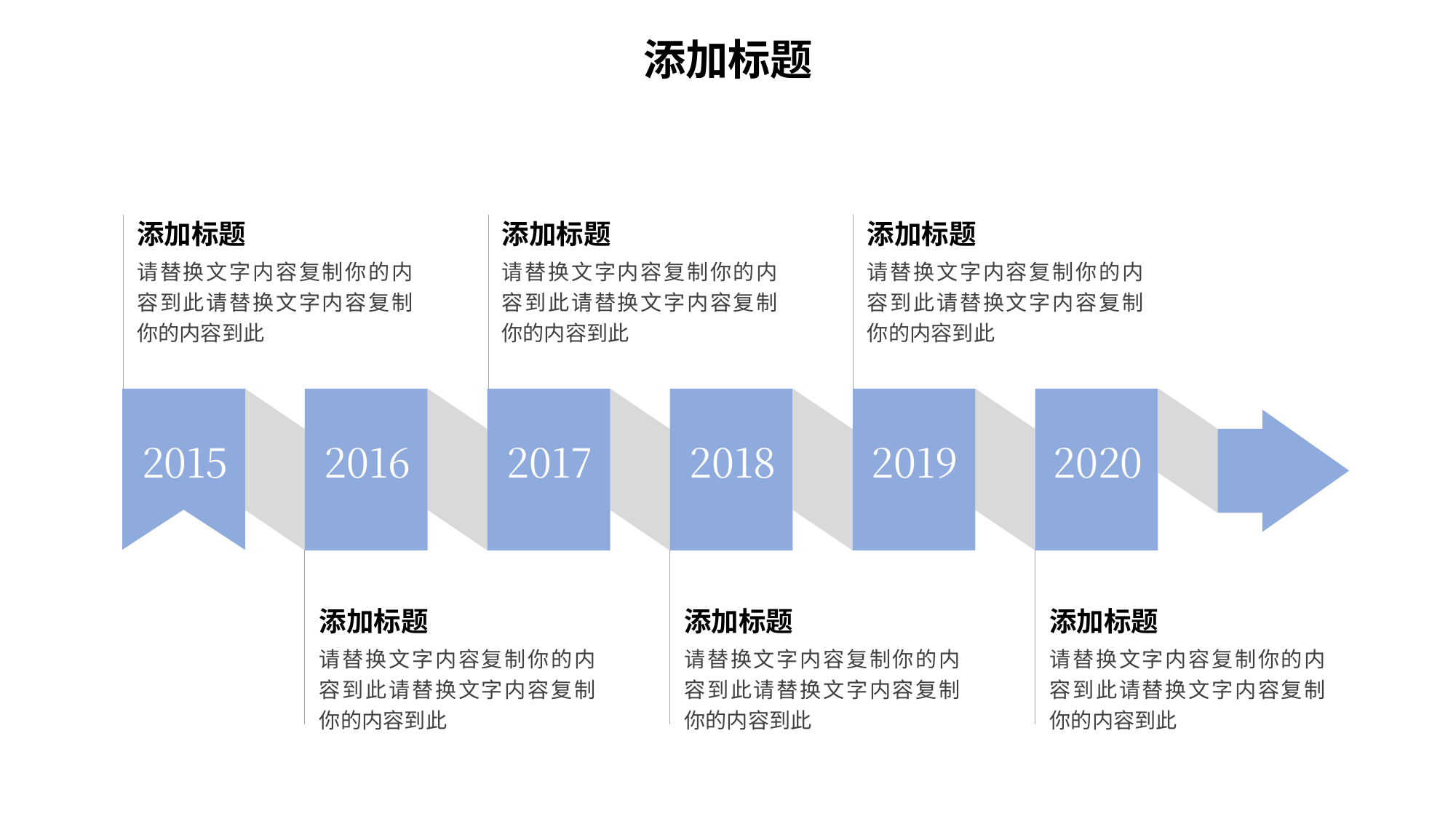

添加标题
添加标题
请替换文字内容复制你的内容到此请替换文字内容复制你的内容到此
添加标题
请替换文字内容复制你的内容到此请替换文字内容复制你的内容到此
添加标题
请替换文字内容复制你的内容到此请替换文字内容复制你的内容到此

2016
2017
2018
2019
2020
2015
添加标题
请替换文字内容复制你的内容到此请替换文字内容复制你的内容到此
添加标题
请替换文字内容复制你的内容到此请替换文字内容复制你的内容到此
添加标题
请替换文字内容复制你的内容到此请替换文字内容复制你的内容到此